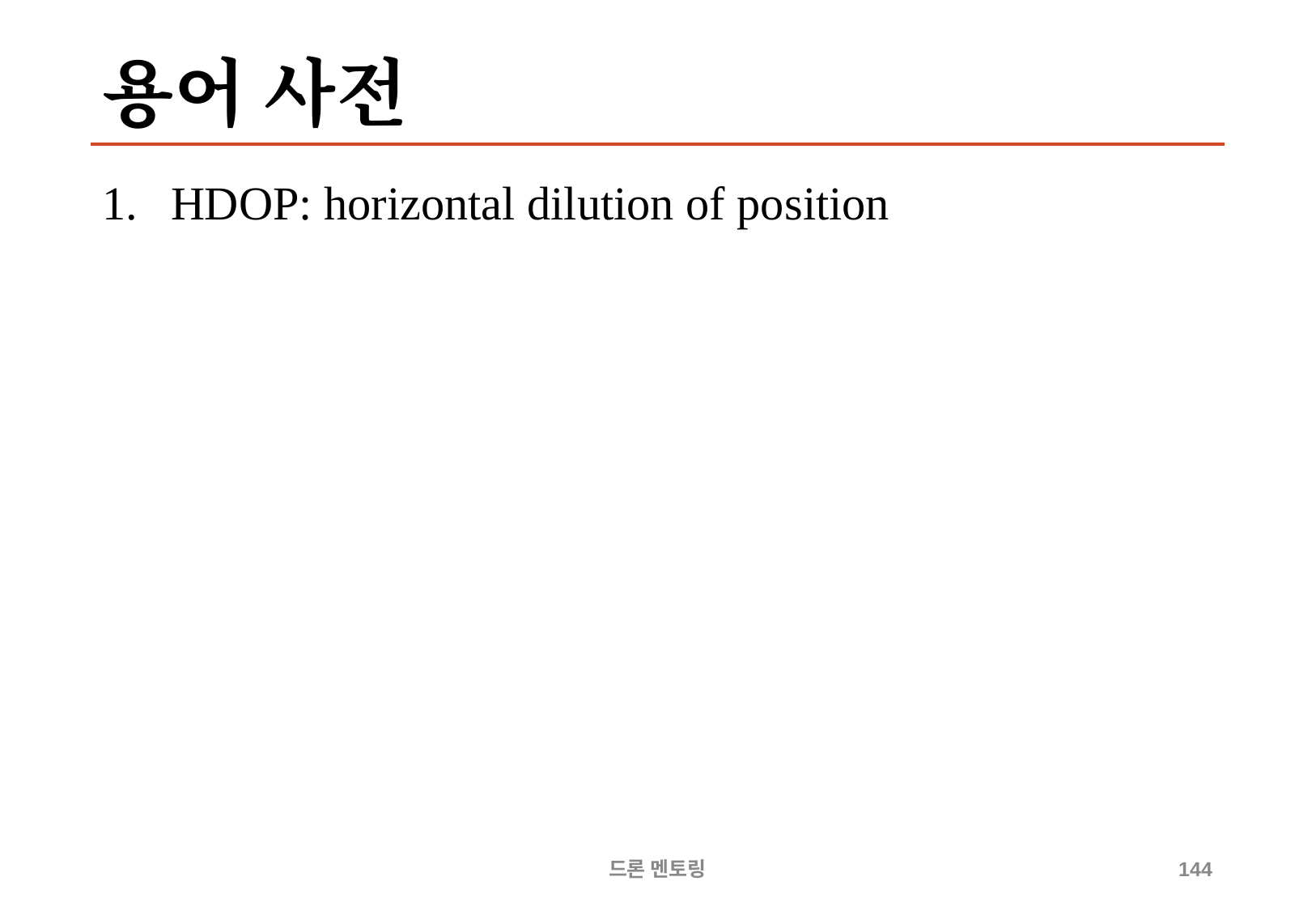

# 용어 사전
HDOP: horizontal dilution of position
드론 멘토링
144